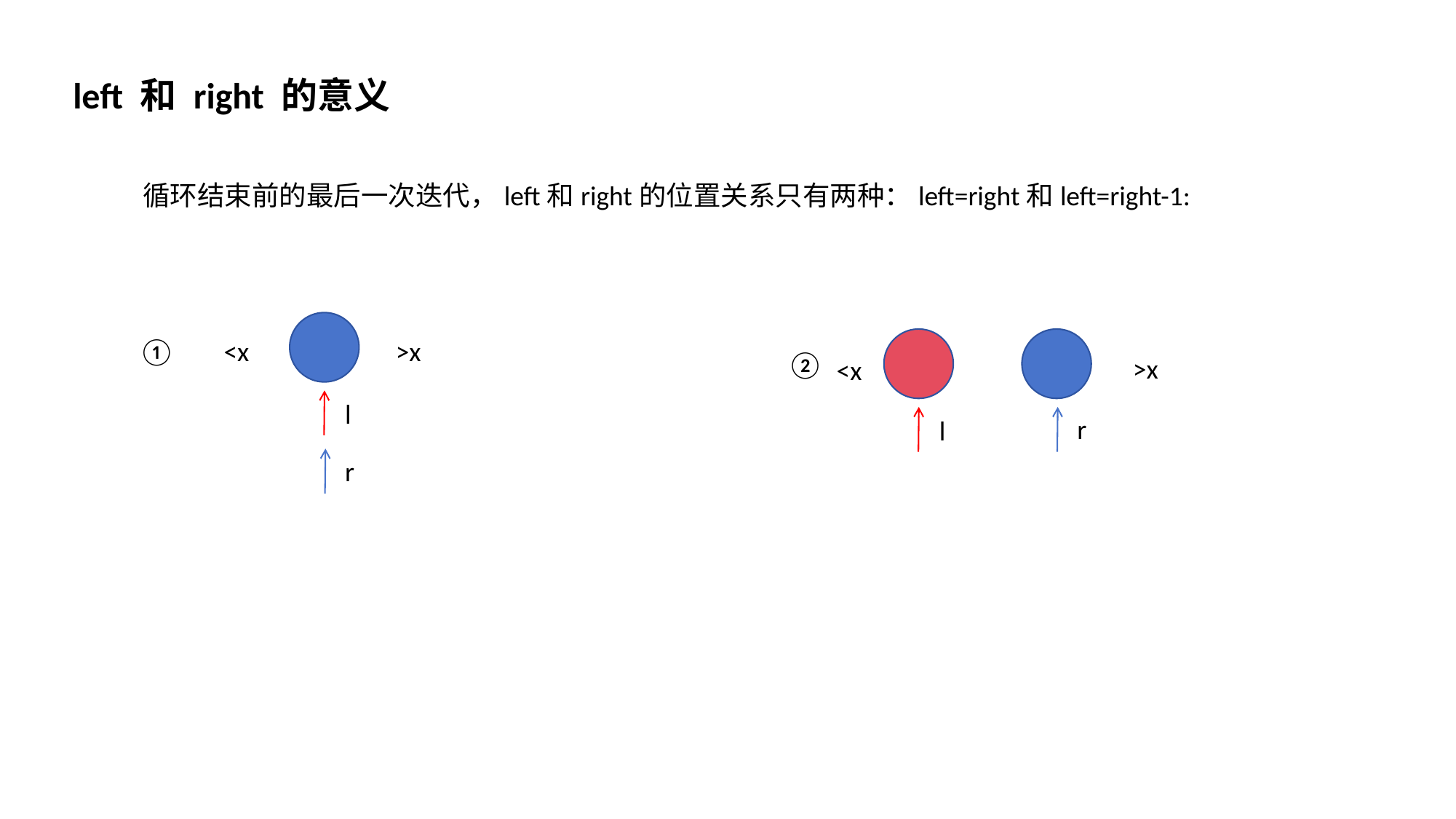

left 和 right 的意义
循环结束前的最后一次迭代，left和right的位置关系只有两种：left=right和left=right-1:

①
<x
>x

②
>x
<x
l
r
l
r